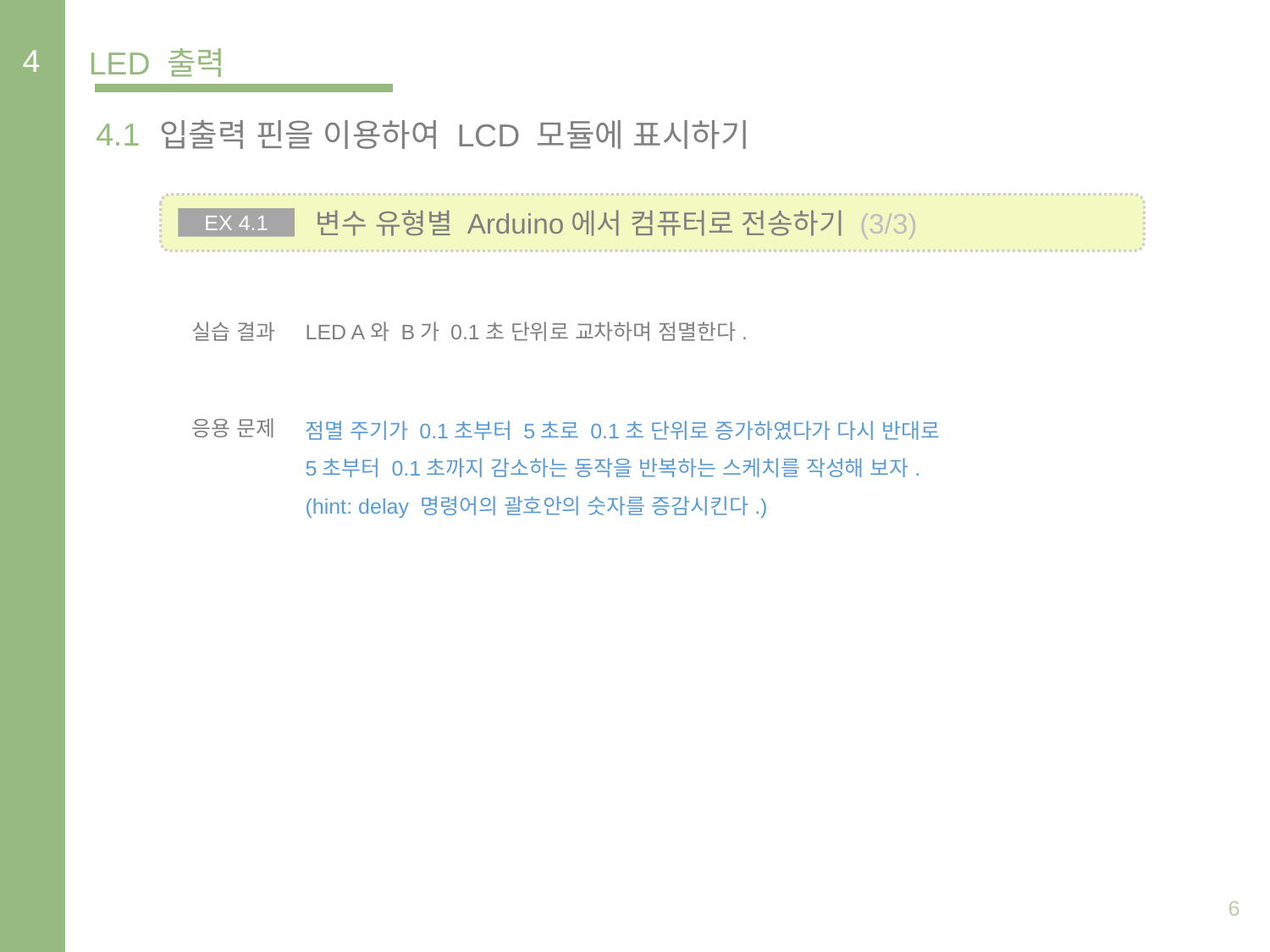

4
LED 출력
4.1
입출력 핀을 이용하여 LCD 모듈에 표시하기
                 변수 유형별 Arduino에서 컴퓨터로 전송하기 (3/3)
EX 4.1
실습 결과
LED A와 B가 0.1초 단위로 교차하며 점멸한다.
응용 문제
점멸 주기가 0.1초부터 5초로 0.1초 단위로 증가하였다가 다시 반대로
5초부터 0.1초까지 감소하는 동작을 반복하는 스케치를 작성해 보자.
(hint: delay 명령어의 괄호안의 숫자를 증감시킨다.)
6